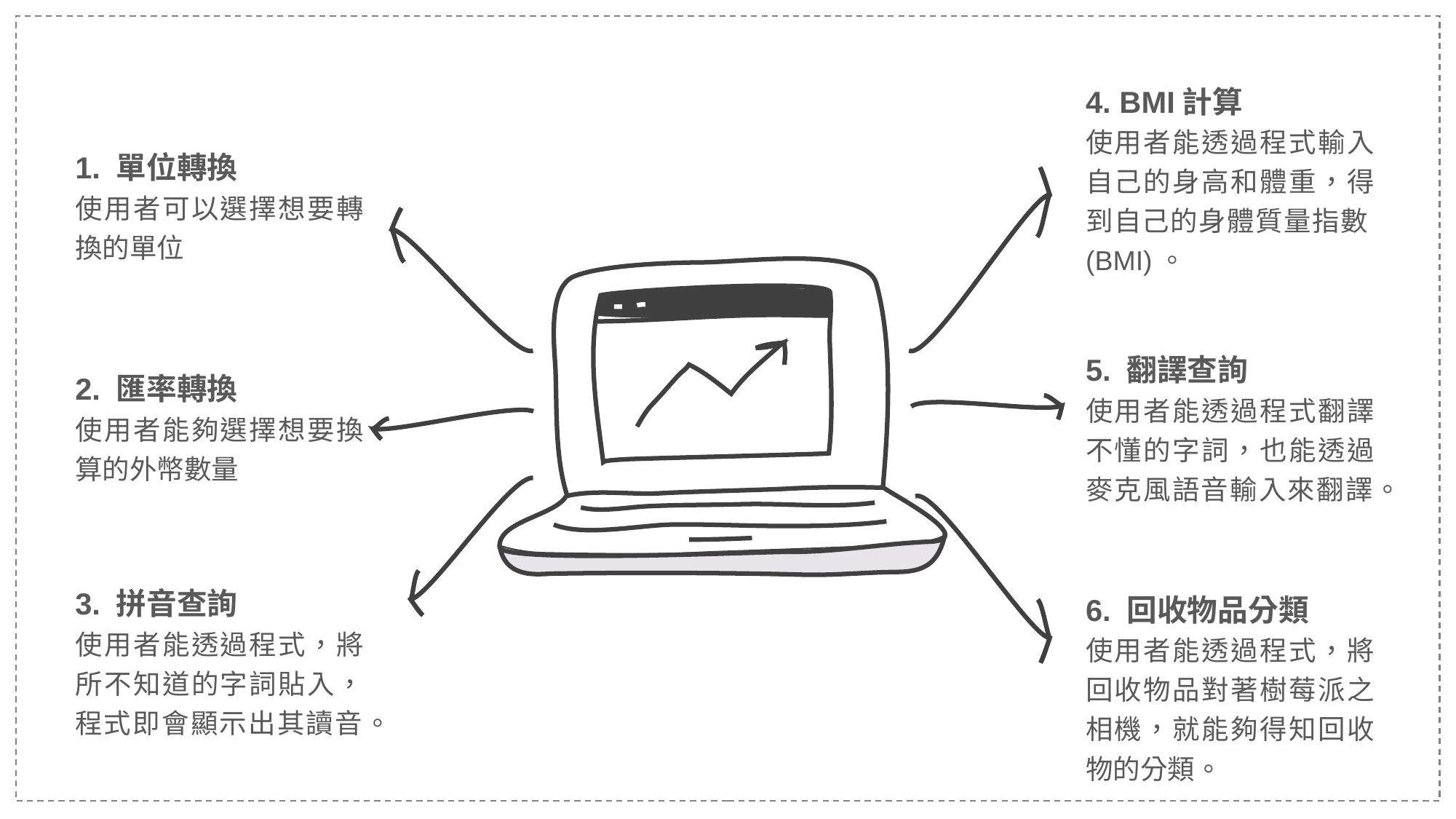

4. BMI計算
使用者能透過程式輸入自己的身高和體重，得到自己的身體質量指數(BMI)。
1. 單位轉換
使用者可以選擇想要轉換的單位

5. 翻譯查詢
使用者能透過程式翻譯不懂的字詞，也能透過麥克風語音輸入來翻譯。
2. 匯率轉換
使用者能夠選擇想要換算的外幣數量

3. 拼音查詢
使用者能透過程式，將所不知道的字詞貼入，程式即會顯示出其讀音。
6. 回收物品分類
使用者能透過程式，將回收物品對著樹莓派之相機，就能夠得知回收物的分類。